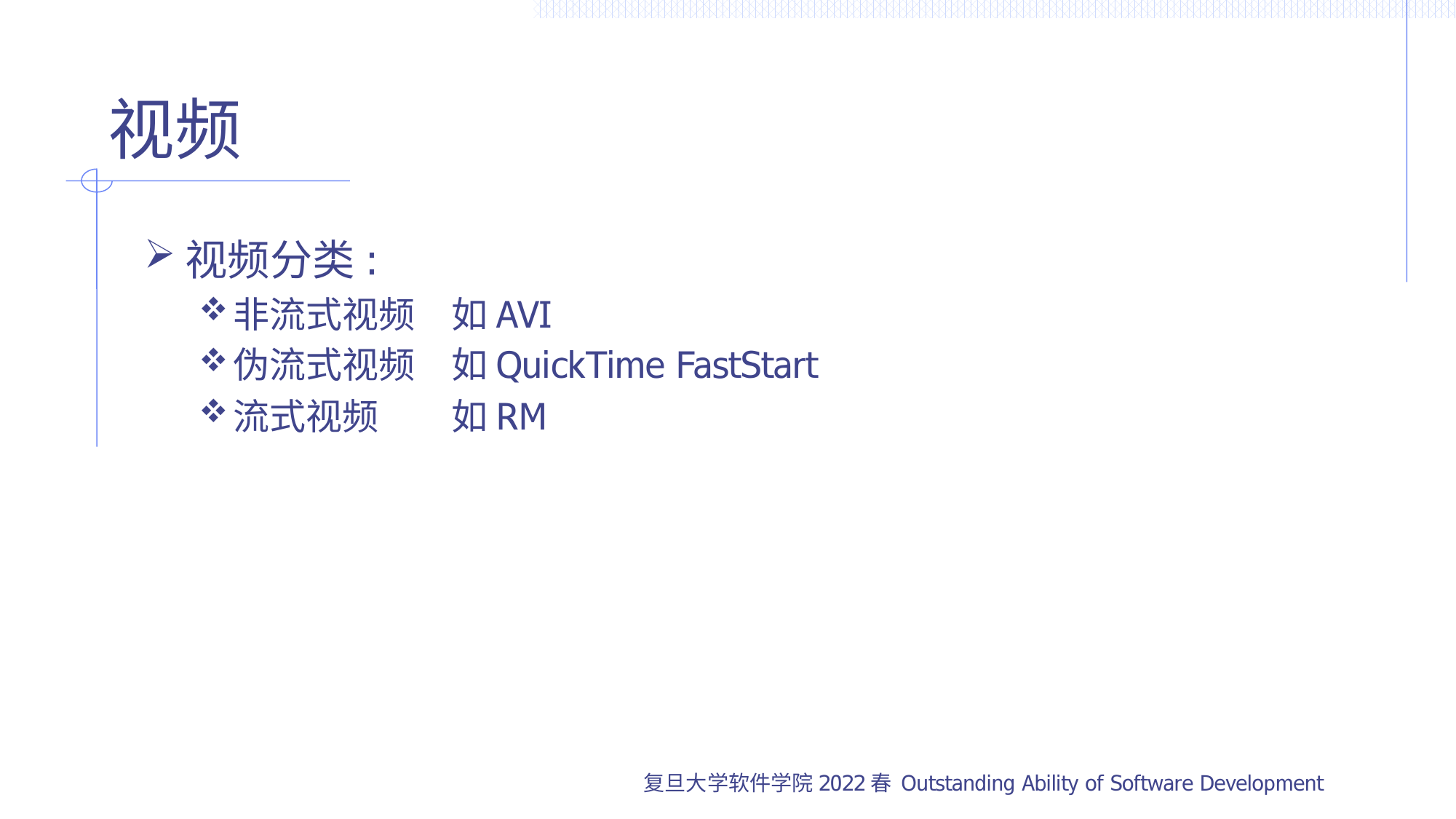

# 视频
视频分类:
非流式视频	如AVI
伪流式视频	如QuickTime FastStart
流式视频	如RM